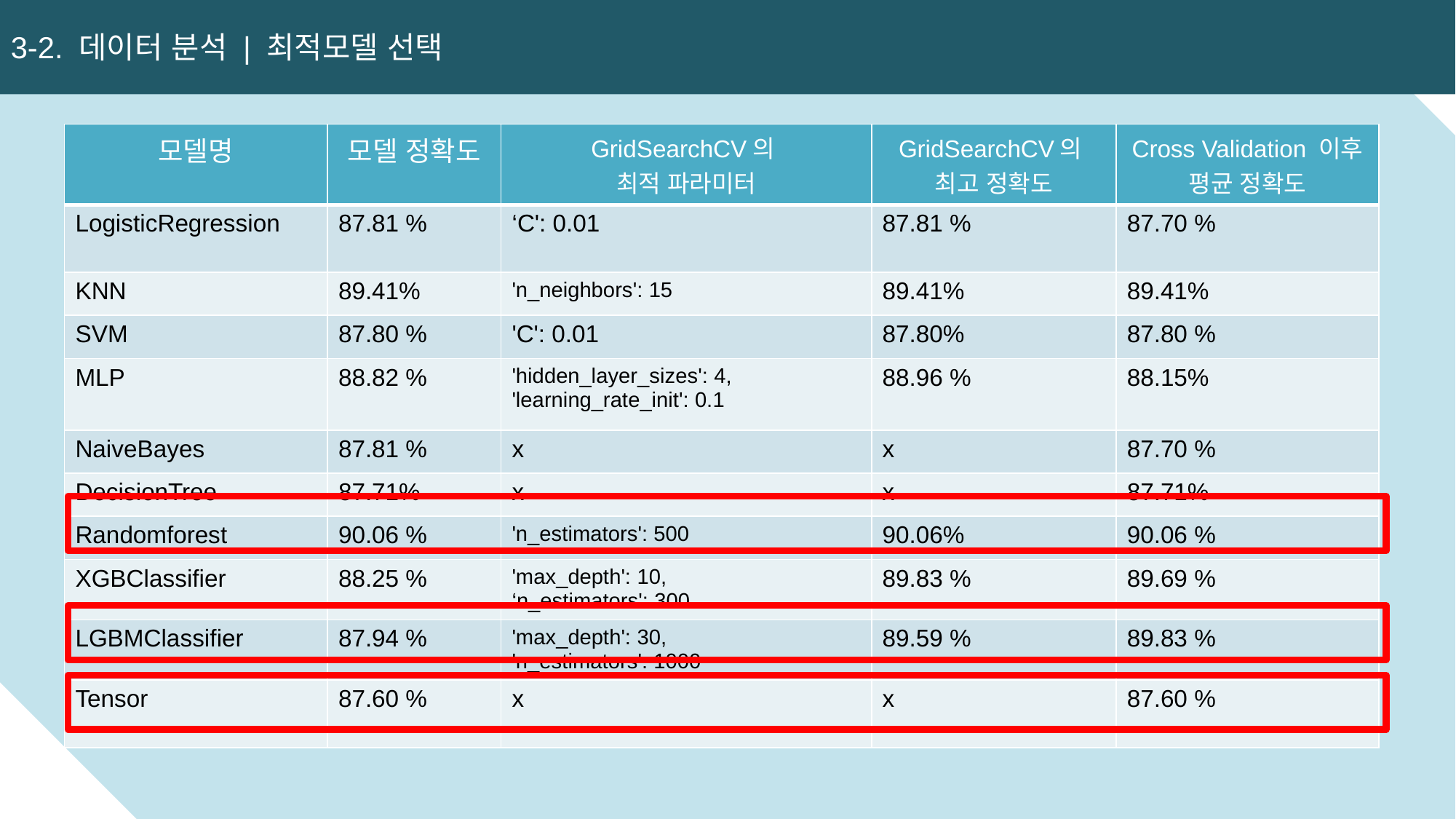

3-2. 데이터 분석 | 최적모델 선택
23
| 모델명 | 모델 정확도 | GridSearchCV의 최적 파라미터 | GridSearchCV의 최고 정확도 | Cross Validation 이후 평균 정확도 |
| --- | --- | --- | --- | --- |
| LogisticRegression | 87.81 % | ‘C': 0.01 | 87.81 % | 87.70 % |
| KNN | 89.41% | 'n\_neighbors': 15 | 89.41% | 89.41% |
| SVM | 87.80 % | 'C': 0.01 | 87.80% | 87.80 % |
| MLP | 88.82 % | 'hidden\_layer\_sizes': 4, 'learning\_rate\_init': 0.1 | 88.96 % | 88.15% |
| NaiveBayes | 87.81 % | x | x | 87.70 % |
| DecisionTree | 87.71% | x | x | 87.71% |
| Randomforest | 90.06 % | 'n\_estimators': 500 | 90.06% | 90.06 % |
| XGBClassifier | 88.25 % | 'max\_depth': 10, ‘n\_estimators': 300 | 89.83 % | 89.69 % |
| LGBMClassifier | 87.94 % | 'max\_depth': 30, 'n\_estimators': 1000 | 89.59 % | 89.83 % |
| Tensor | 87.60 % | x | x | 87.60 % |